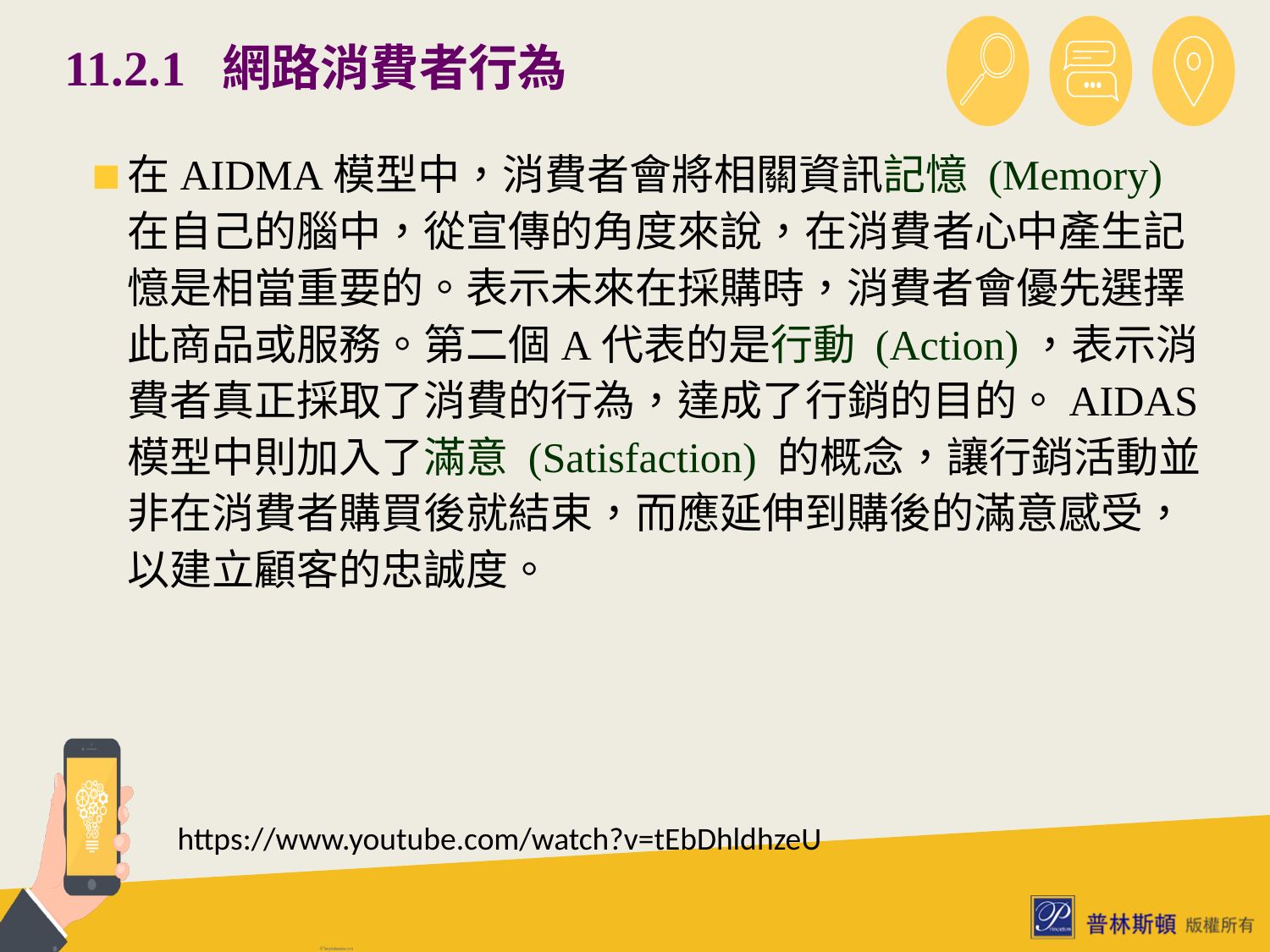

# 11.2.1  網路消費者行為
在AIDMA模型中，消費者會將相關資訊記憶 (Memory) 在自己的腦中，從宣傳的角度來說，在消費者心中產生記憶是相當重要的。表示未來在採購時，消費者會優先選擇此商品或服務。第二個A代表的是行動 (Action)，表示消費者真正採取了消費的行為，達成了行銷的目的。AIDAS模型中則加入了滿意 (Satisfaction) 的概念，讓行銷活動並非在消費者購買後就結束，而應延伸到購後的滿意感受，以建立顧客的忠誠度。

https://www.youtube.com/watch?v=tEbDhldhzeU